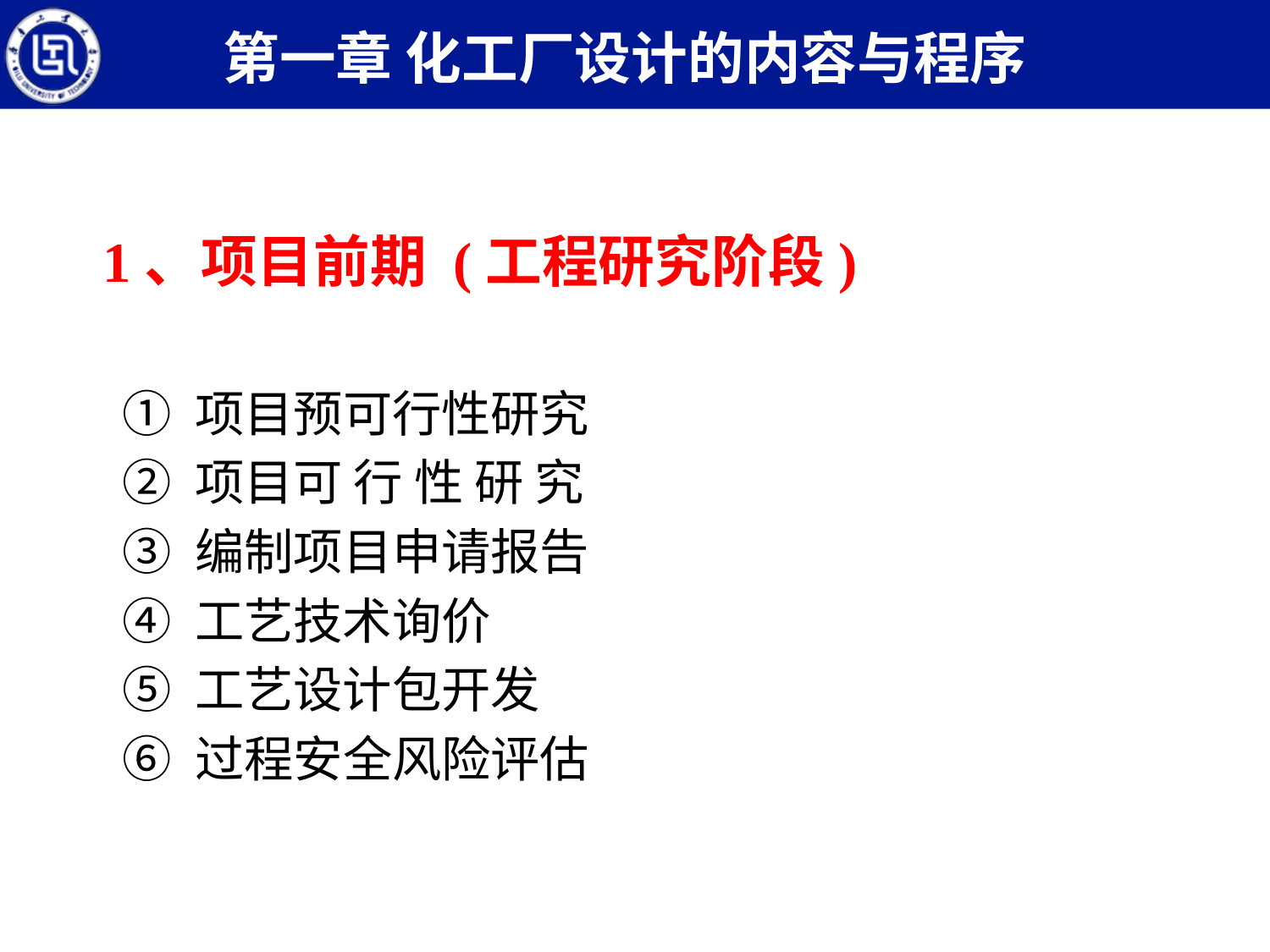

第一章 化工厂设计的内容与程序

	1、项目前期 (工程研究阶段)

① 项目预可行性研究
② 项目可 行 性 研 究
③ 编制项目申请报告
④ 工艺技术询价
⑤ 工艺设计包开发
⑥ 过程安全风险评估